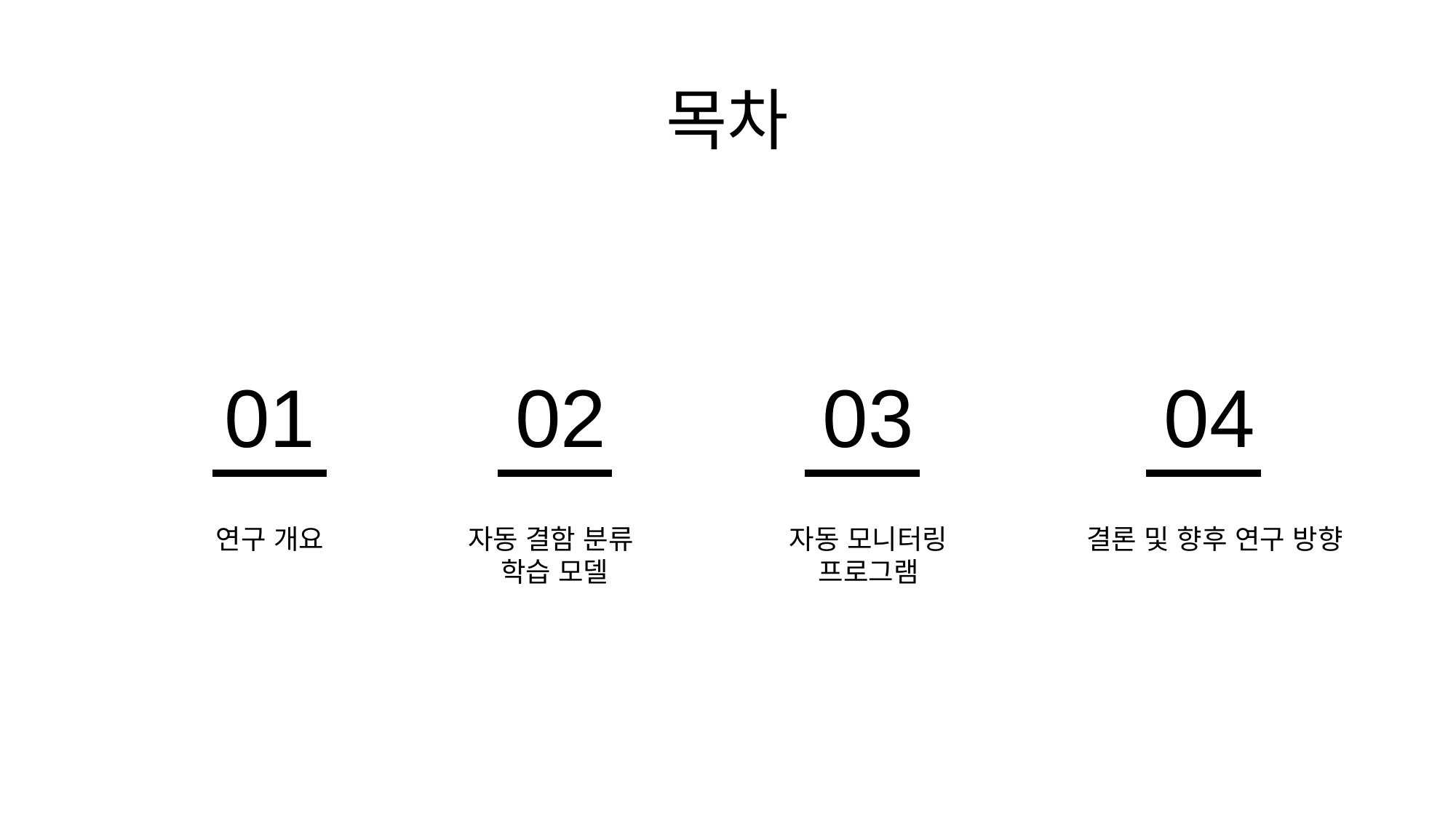

# 목차
01

연구 개요
02

자동 결함 분류
학습 모델
03

자동 모니터링
프로그램
04

결론 및 향후 연구 방향